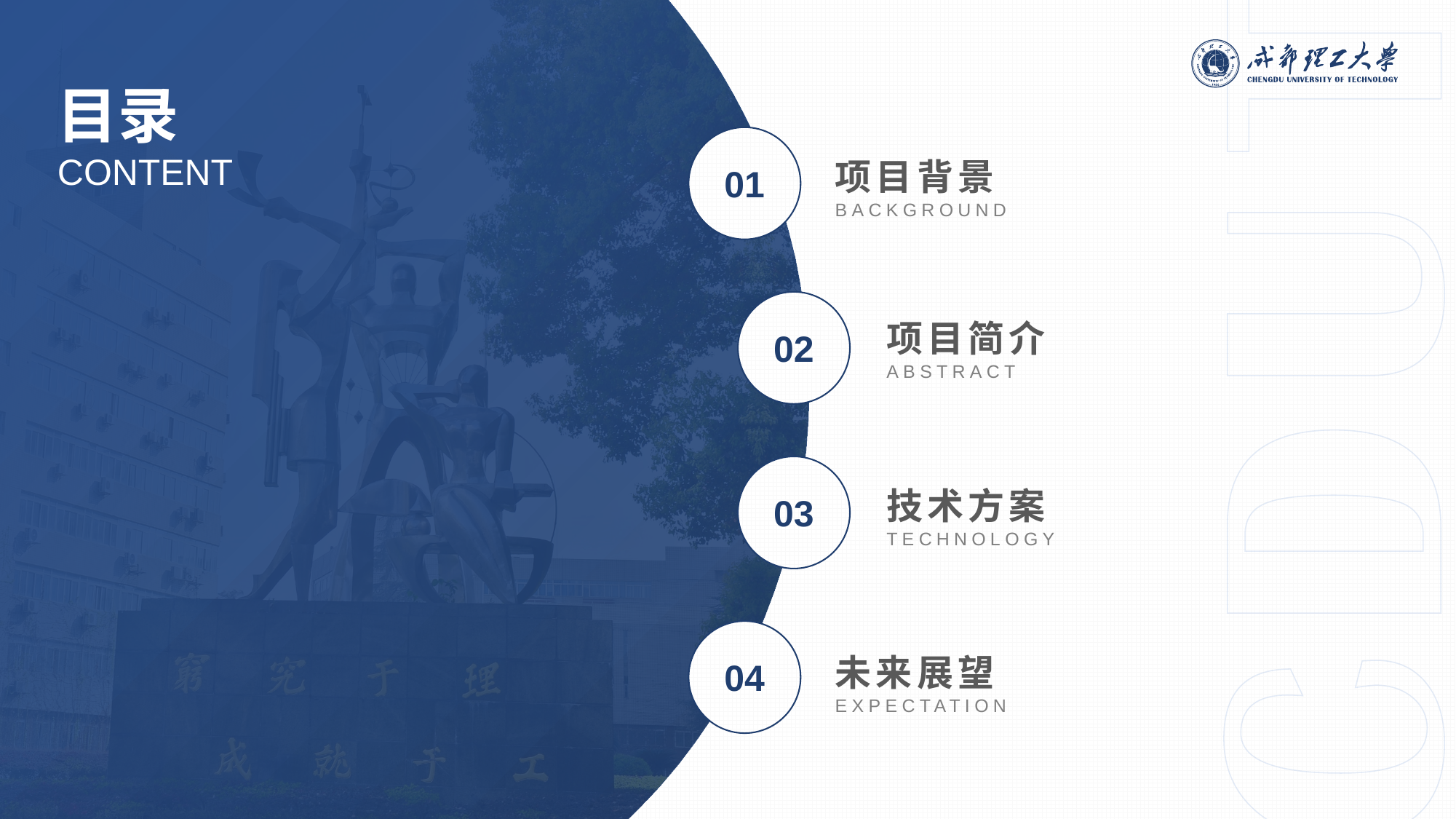

0
项目背景
01
BACKGROUND

项目简介
02
ABSTRACT

技术方案
03
TECHNOLOGY

04
未来展望
EXPECTATION